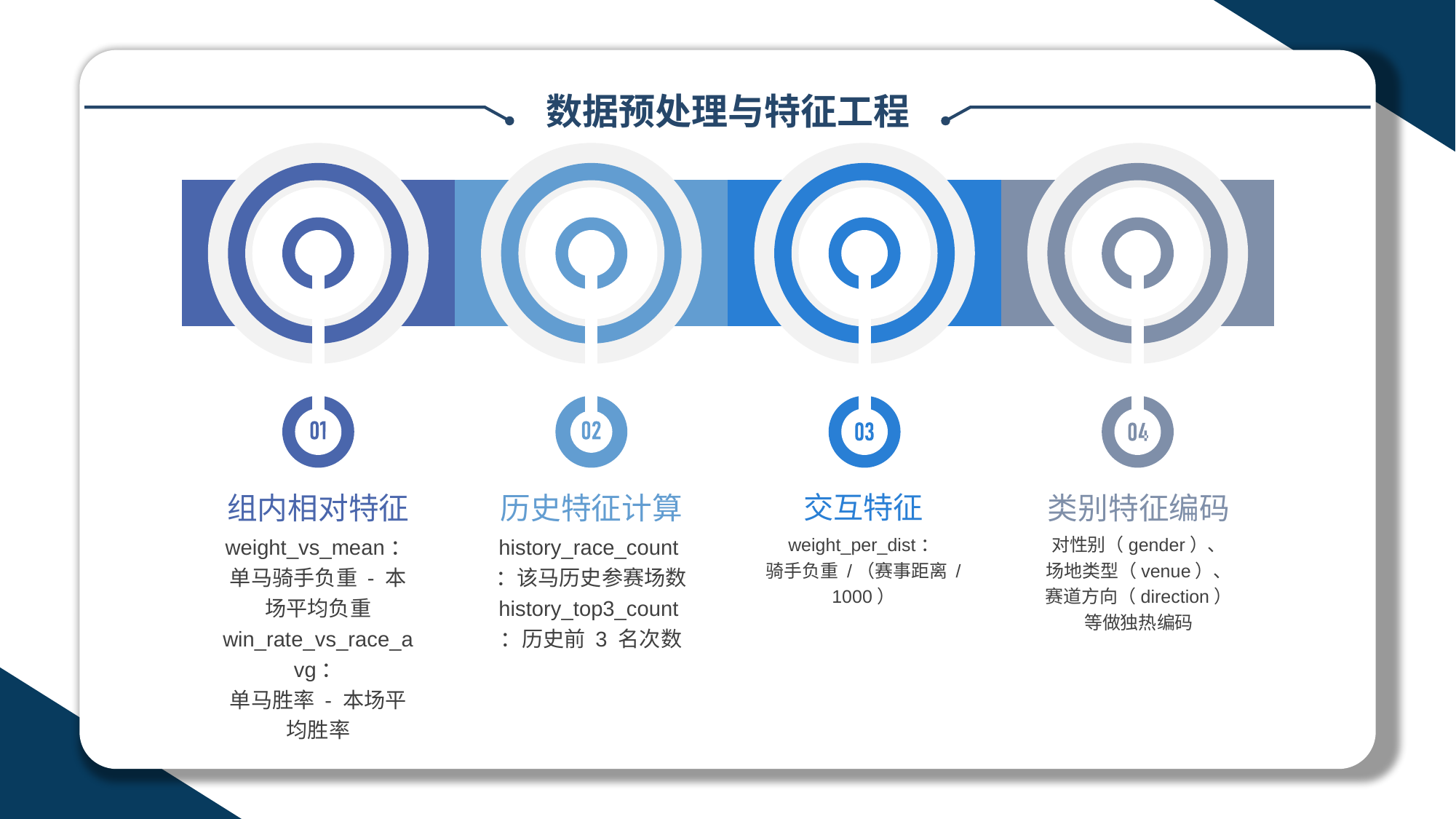

数据预处理与特征工程

组内相对特征
weight_vs_mean：
单马骑手负重 - 本场平均负重
win_rate_vs_race_avg：
单马胜率 - 本场平均胜率
历史特征计算
history_race_count：该马历史参赛场数
history_top3_count：历史前 3 名次数
交互特征
weight_per_dist：
骑手负重 /（赛事距离 / 1000）
类别特征编码
对性别（gender）、
场地类型（venue）、
赛道方向（direction）等做独热编码